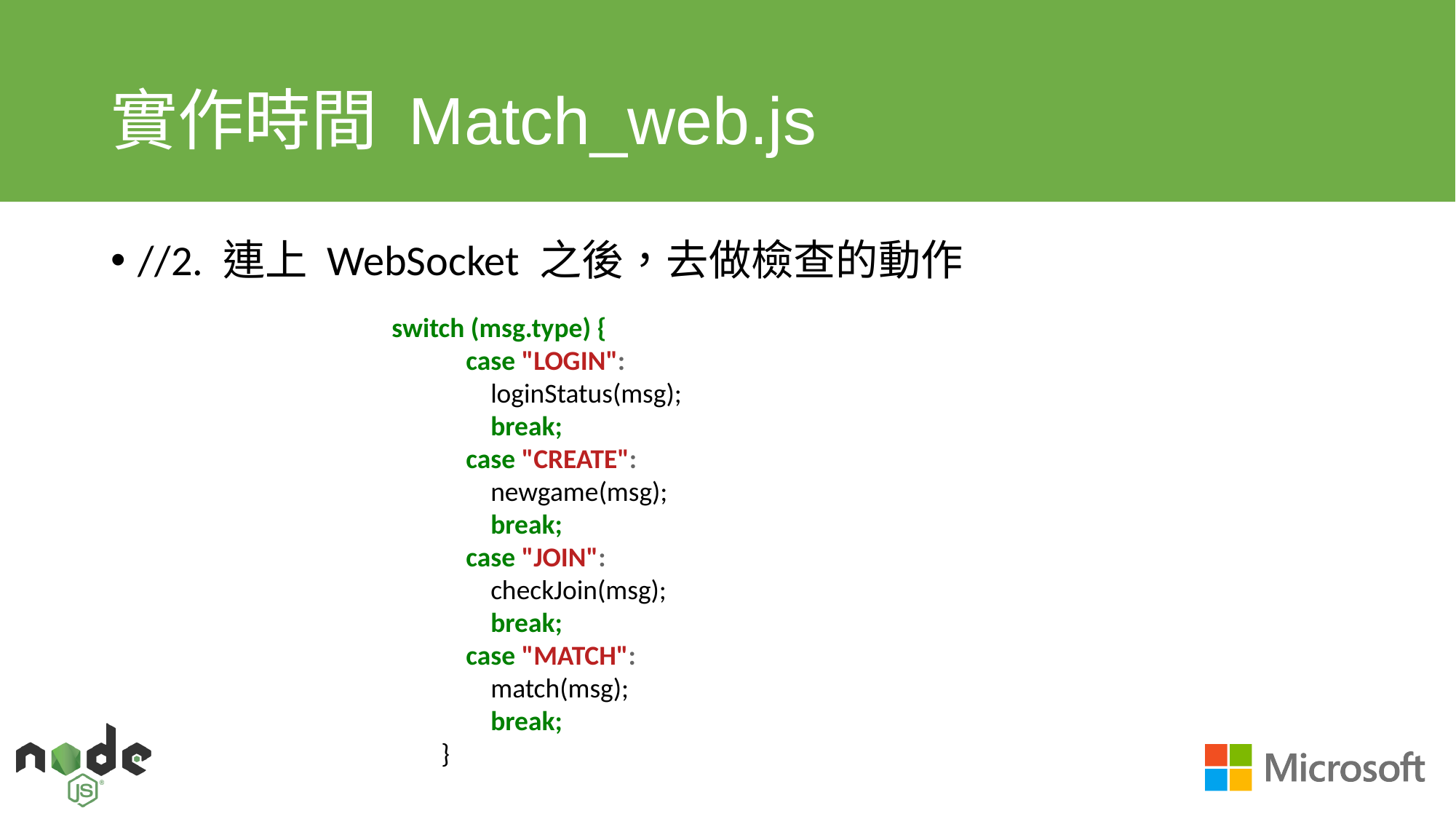

# 實作時間 Match_web.js
//2. 連上 WebSocket 之後，去做檢查的動作

switch (msg.type) {
            case "LOGIN":
                loginStatus(msg);
                break;
            case "CREATE":
                newgame(msg);
                break;
            case "JOIN":
                checkJoin(msg);
                break;
            case "MATCH":
                match(msg);
                break;
        }